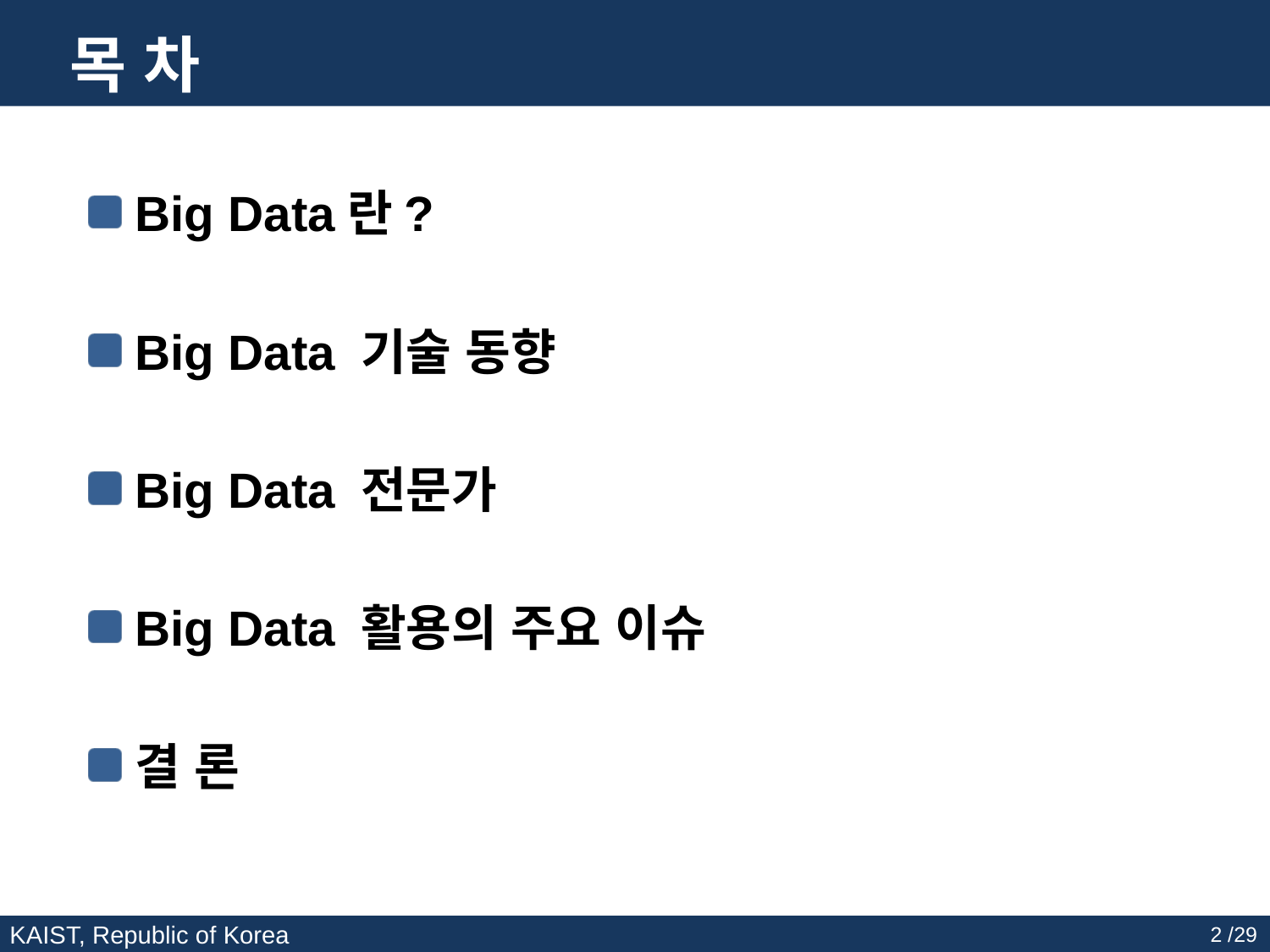

# 목 차
Big Data란?

Big Data 기술 동향

Big Data 전문가

Big Data 활용의 주요 이슈

결 론
2